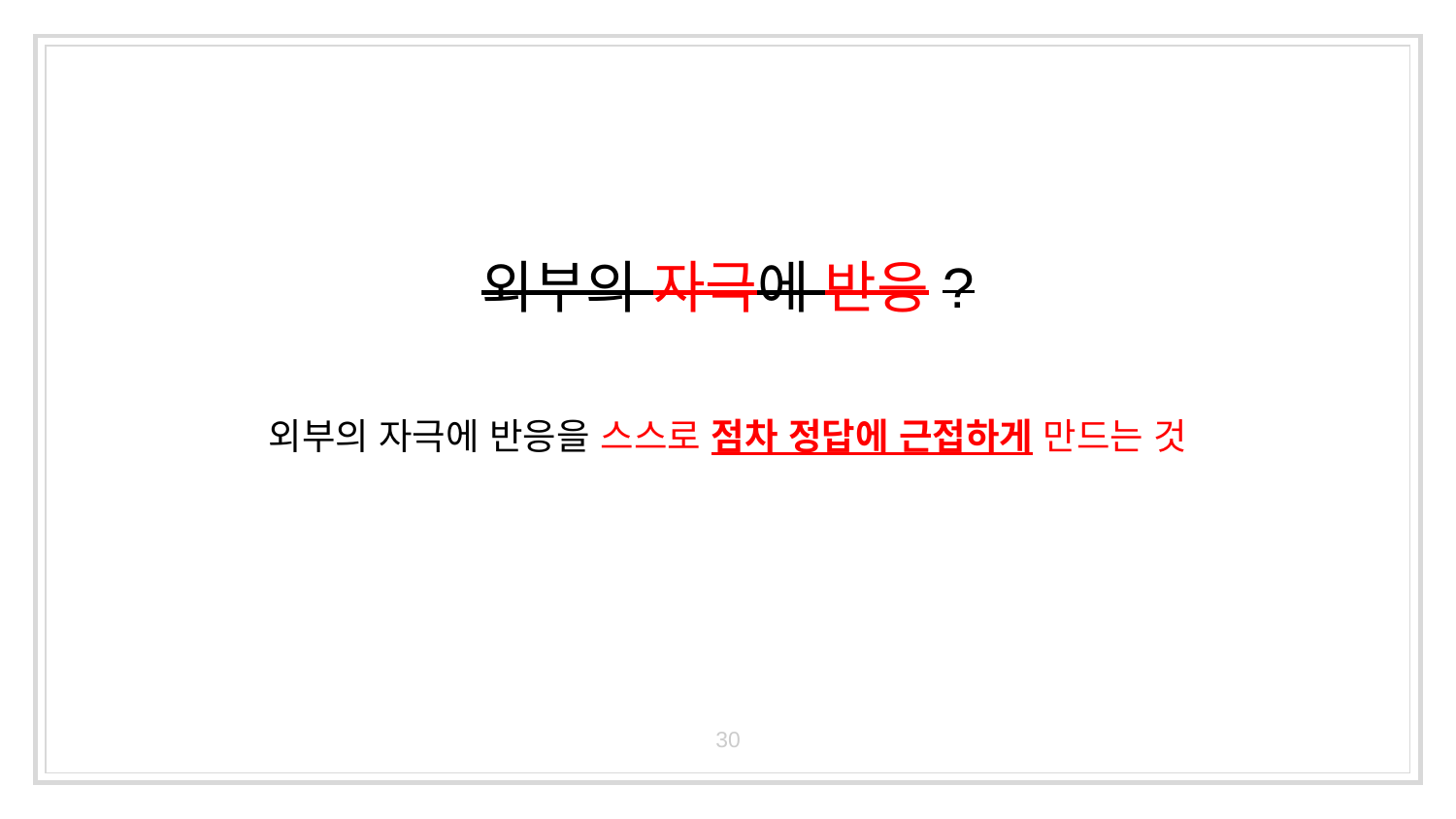

# 외부의 자극에 반응?
외부의 자극에 반응을 스스로 점차 정답에 근접하게 만드는 것
30